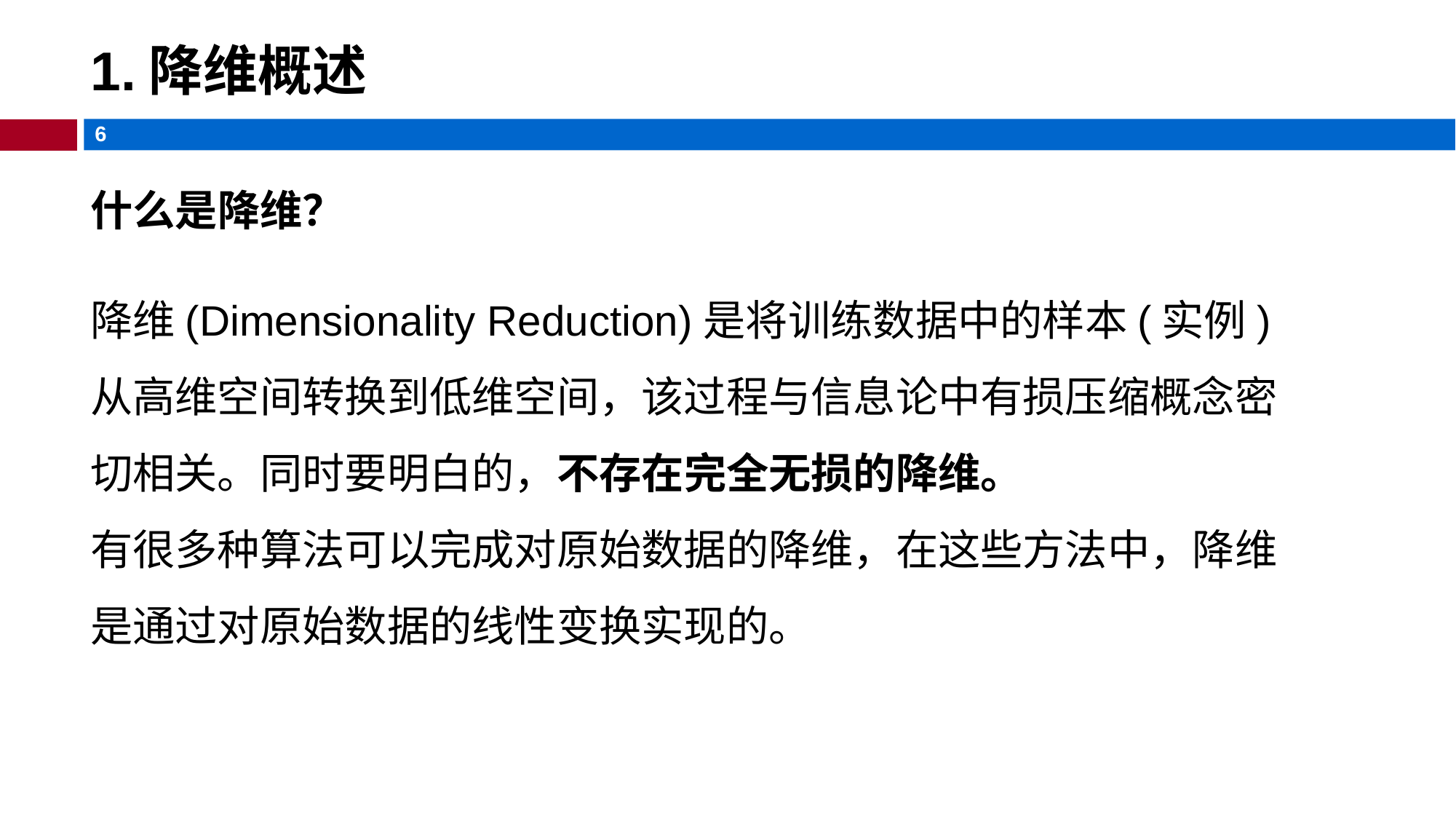

# 1.降维概述

什么是降维？
降维(Dimensionality Reduction)是将训练数据中的样本(实例)从高维空间转换到低维空间，该过程与信息论中有损压缩概念密切相关。同时要明白的，不存在完全无损的降维。
有很多种算法可以完成对原始数据的降维，在这些方法中，降维是通过对原始数据的线性变换实现的。